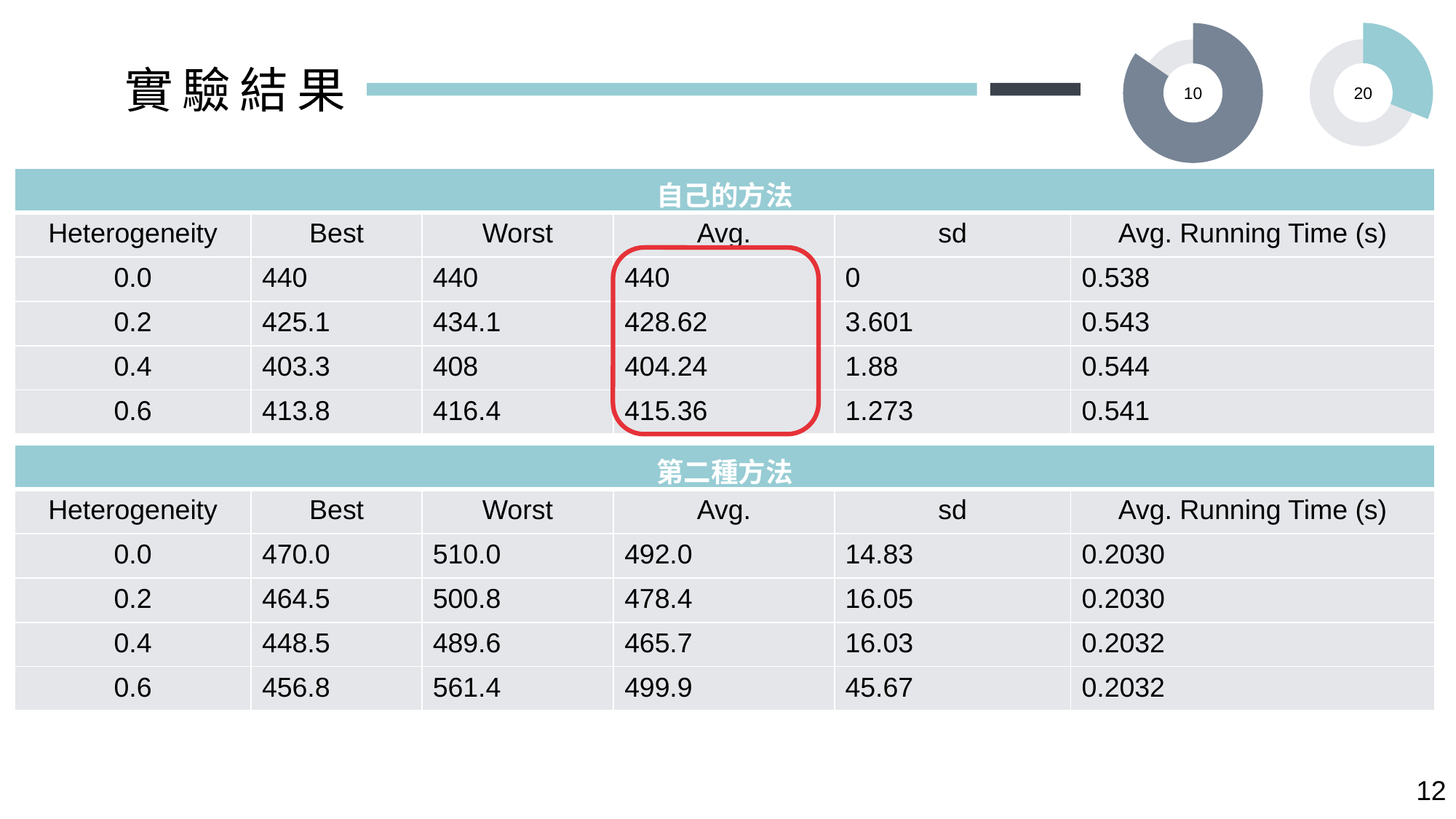

20

10
實驗結果

| 自己的方法 |  |  |  |  |  |
| --- | --- | --- | --- | --- | --- |
| Heterogeneity | Best | Worst | Avg. | sd | Avg. Running Time (s) |
| 0.0 | 440 | 440 | 440 | 0 | 0.538 |
| 0.2 | 425.1 | 434.1 | 428.62 | 3.601 | 0.543 |
| 0.4 | 403.3 | 408 | 404.24 | 1.88 | 0.544 |
| 0.6 | 413.8 | 416.4 | 415.36 | 1.273 | 0.541 |

| 第二種方法 |  |  |  |  |  |
| --- | --- | --- | --- | --- | --- |
| Heterogeneity | Best | Worst | Avg. | sd | Avg. Running Time (s) |
| 0.0 | 470.0 | 510.0 | 492.0 | 14.83 | 0.2030 |
| 0.2 | 464.5 | 500.8 | 478.4 | 16.05 | 0.2030 |
| 0.4 | 448.5 | 489.6 | 465.7 | 16.03 | 0.2032 |
| 0.6 | 456.8 | 561.4 | 499.9 | 45.67 | 0.2032 |
12